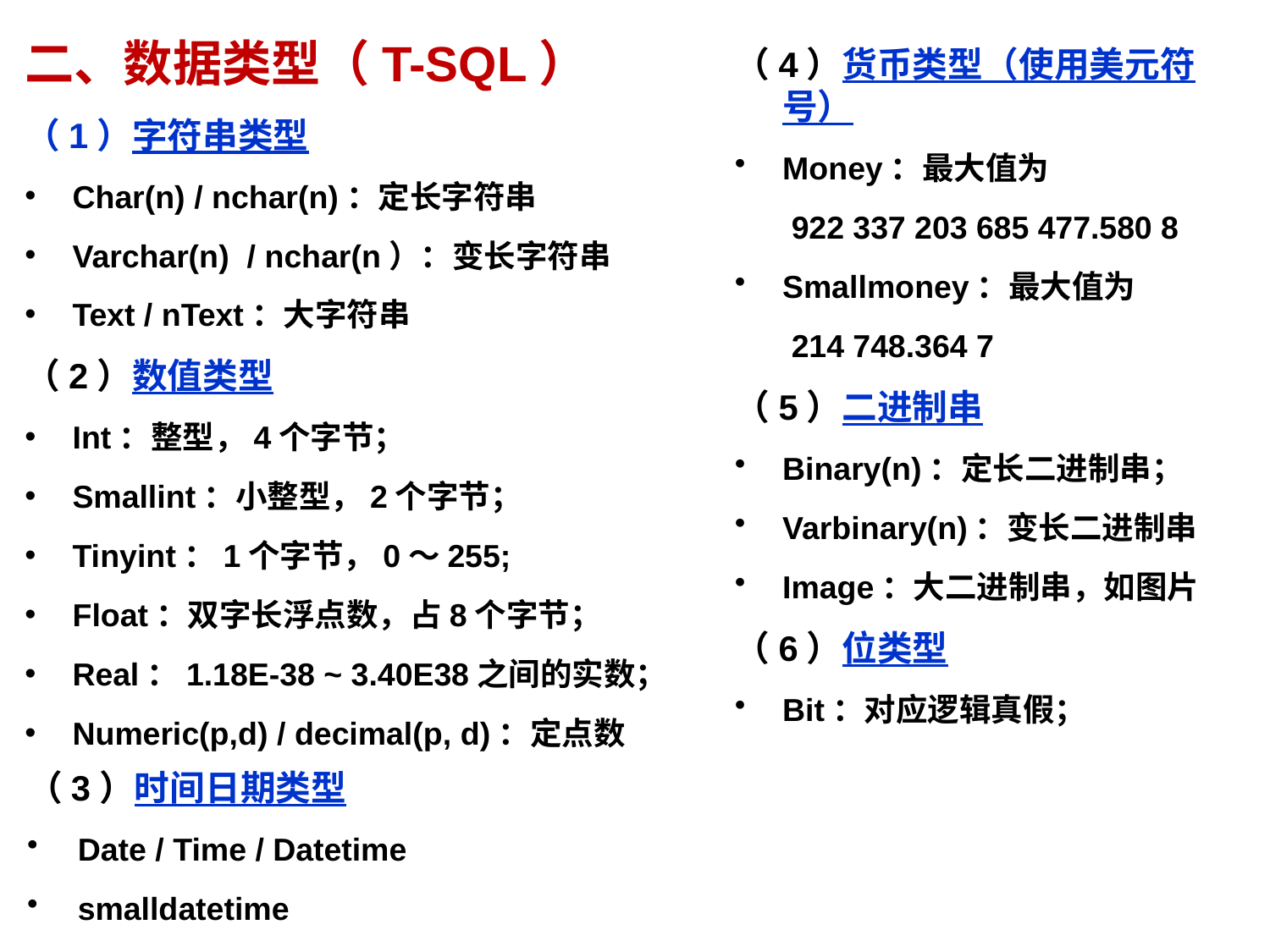

二、数据类型（T-SQL）
（1）字符串类型
Char(n) / nchar(n)：定长字符串
Varchar(n)  / nchar(n）：变长字符串
Text / nText：大字符串
（2）数值类型
Int：整型，4个字节；
Smallint：小整型，2个字节；
Tinyint：1个字节，0～255;
Float：双字长浮点数，占8个字节；
Real：1.18E-38 ~ 3.40E38之间的实数；
Numeric(p,d) / decimal(p, d)：定点数
（4）货币类型（使用美元符号）
Money：最大值为
	 922 337 203 685 477.580 8
Smallmoney：最大值为
	 214 748.364 7
（5）二进制串
Binary(n)：定长二进制串；
Varbinary(n)：变长二进制串
Image：大二进制串，如图片
（6）位类型
Bit：对应逻辑真假；
（3）时间日期类型
Date / Time / Datetime
smalldatetime